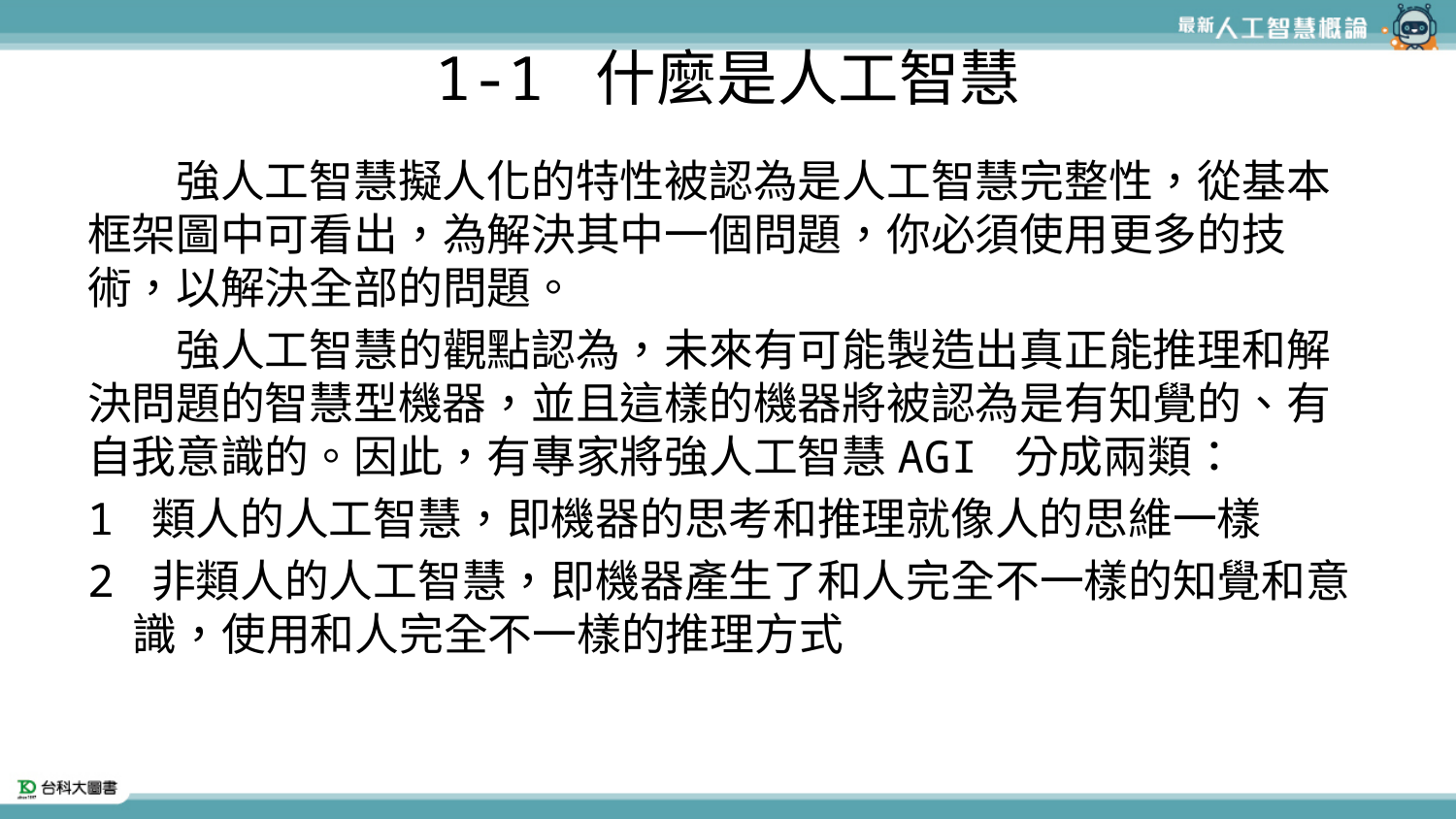

# 1-1 什麼是人工智慧
　　強人工智慧擬人化的特性被認為是人工智慧完整性，從基本框架圖中可看出，為解決其中一個問題，你必須使用更多的技術，以解決全部的問題。
　　強人工智慧的觀點認為，未來有可能製造出真正能推理和解決問題的智慧型機器，並且這樣的機器將被認為是有知覺的、有自我意識的。因此，有專家將強人工智慧AGI 分成兩類：
1 類人的人工智慧，即機器的思考和推理就像人的思維一樣
2 非類人的人工智慧，即機器產生了和人完全不一樣的知覺和意識，使用和人完全不一樣的推理方式